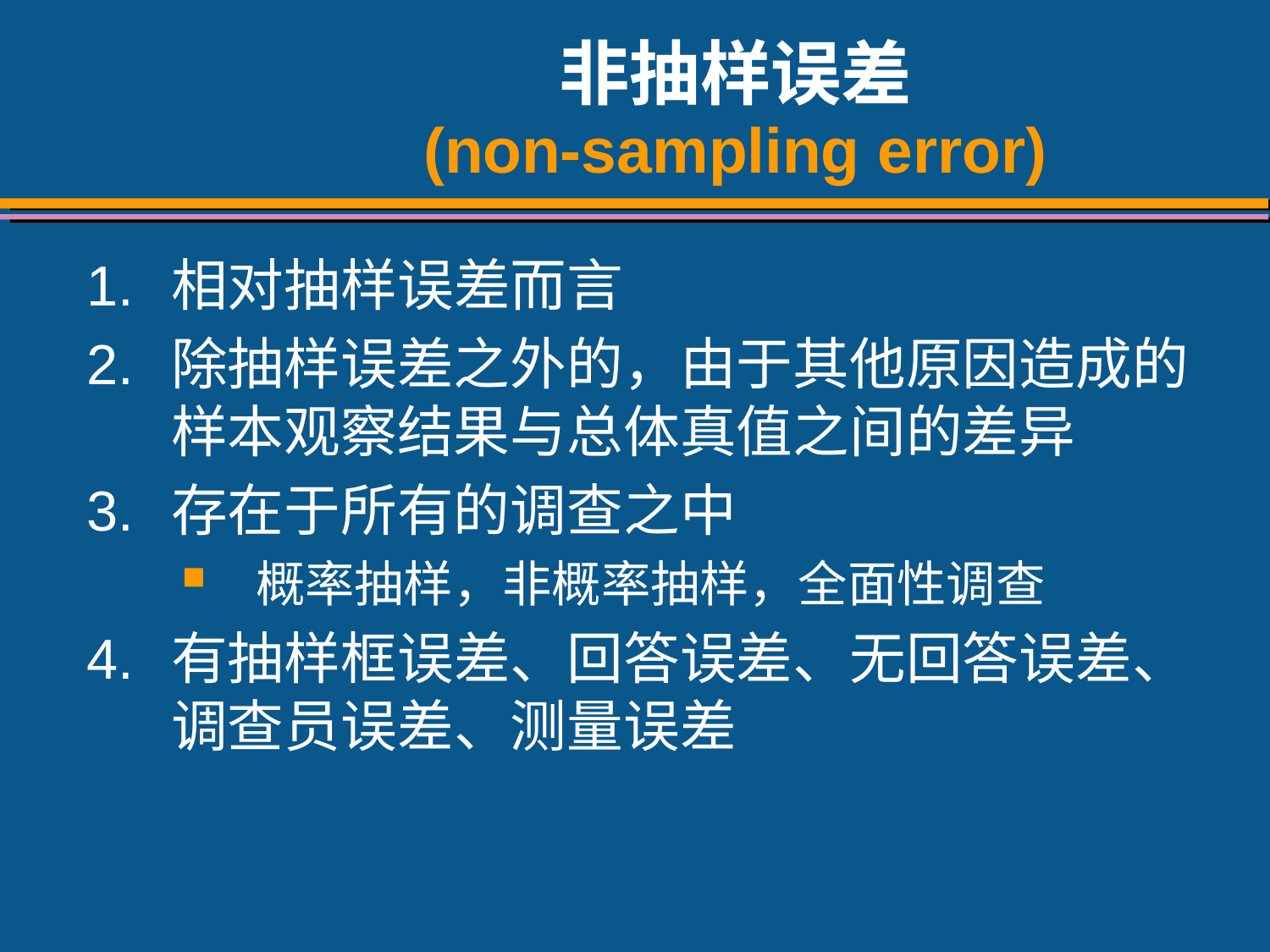

# 非抽样误差 (non-sampling error)
相对抽样误差而言
除抽样误差之外的，由于其他原因造成的样本观察结果与总体真值之间的差异
存在于所有的调查之中
概率抽样，非概率抽样，全面性调查
有抽样框误差、回答误差、无回答误差、调查员误差、测量误差